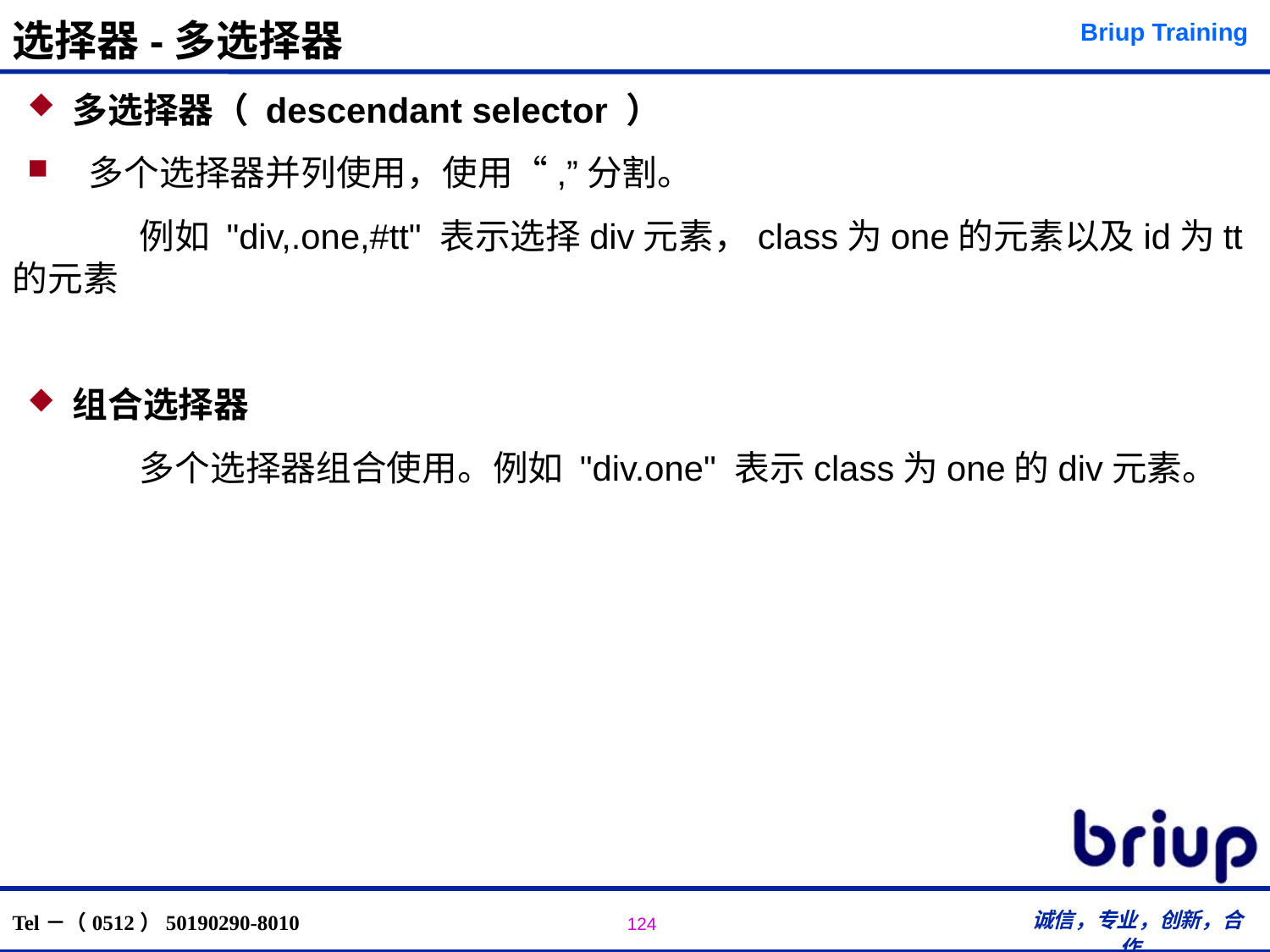

# 选择器-多选择器
多选择器（ descendant selector ）
 多个选择器并列使用，使用“,”分割。
	例如 "div,.one,#tt" 表示选择div元素，class为one的元素以及id为tt的元素

组合选择器
	多个选择器组合使用。例如 "div.one" 表示class为one的div元素。